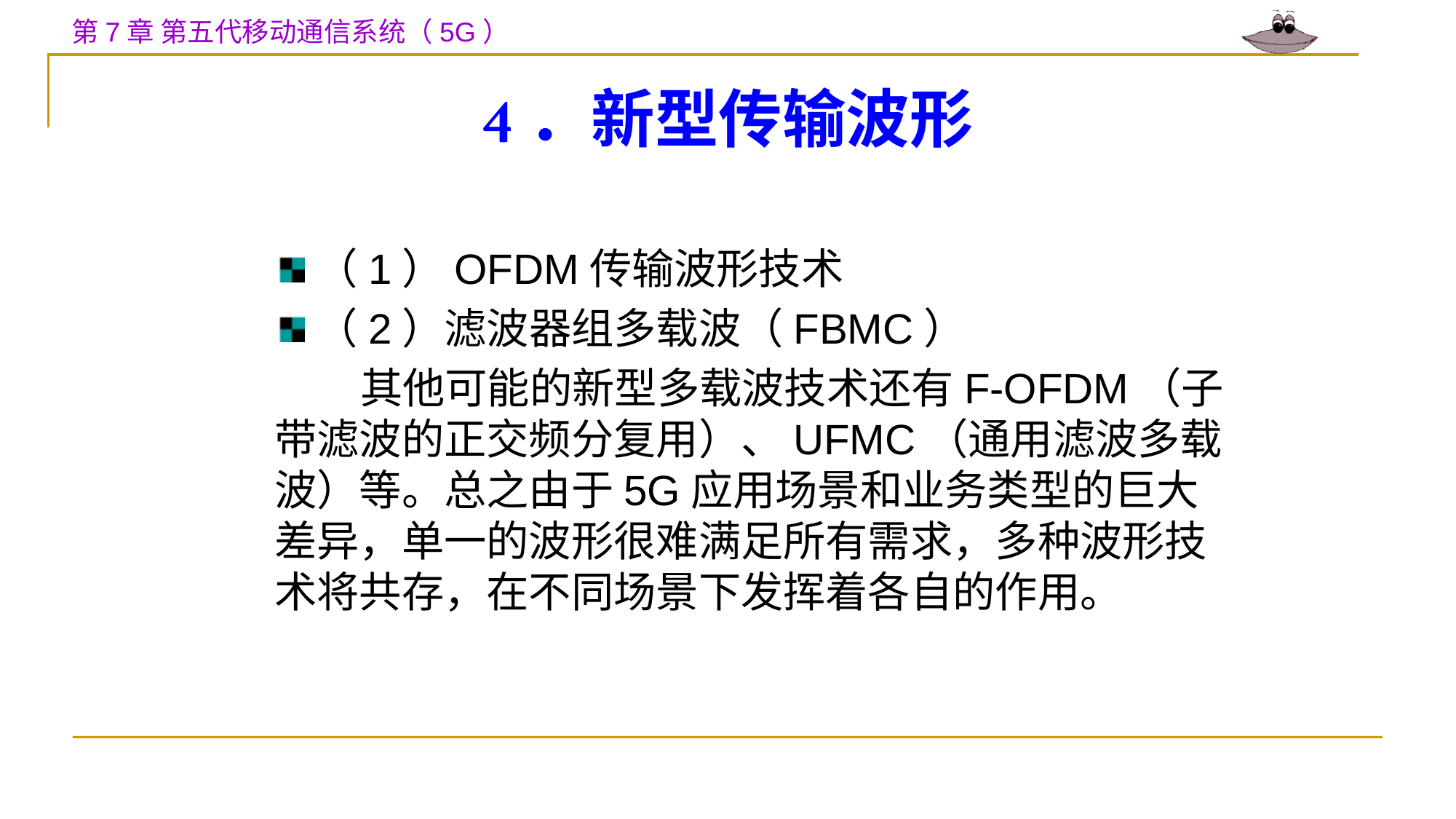

# 4．新型传输波形
（1）OFDM传输波形技术
（2）滤波器组多载波（FBMC）
        其他可能的新型多载波技术还有F-OFDM（子带滤波的正交频分复用）、UFMC（通用滤波多载波）等。总之由于5G应用场景和业务类型的巨大差异，单一的波形很难满足所有需求，多种波形技术将共存，在不同场景下发挥着各自的作用。